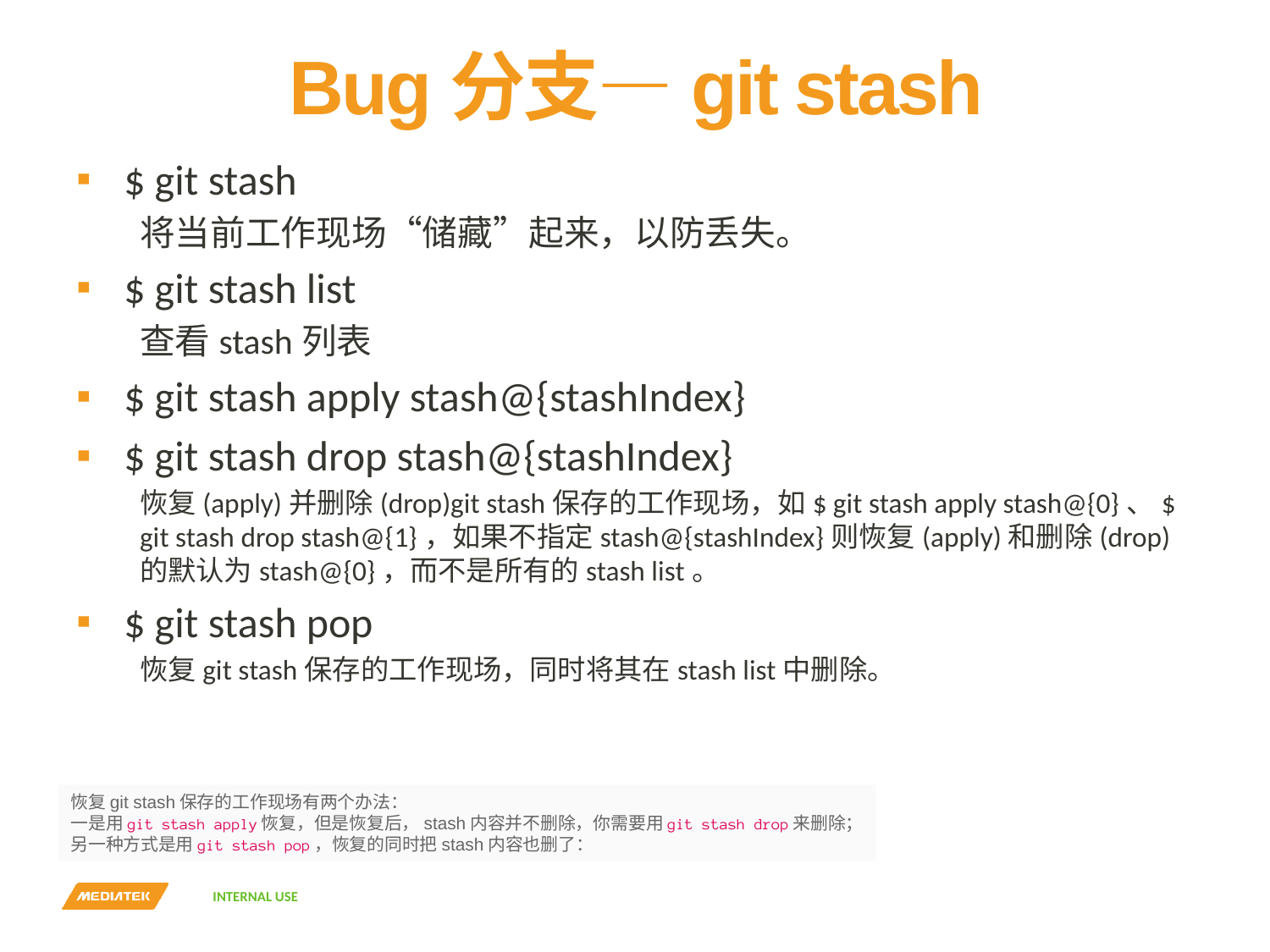

# Bug分支—git stash
$ git stash
将当前工作现场“储藏”起来，以防丢失。
$ git stash list
查看stash列表
$ git stash apply stash@{stashIndex}
$ git stash drop stash@{stashIndex}
恢复(apply)并删除(drop)git stash保存的工作现场，如$ git stash apply stash@{0}、$ git stash drop stash@{1}，如果不指定stash@{stashIndex}则恢复(apply)和删除(drop)的默认为stash@{0}，而不是所有的stash list。
$ git stash pop
恢复git stash保存的工作现场，同时将其在stash list中删除。
恢复git stash保存的工作现场有两个办法：
一是用git stash apply恢复，但是恢复后，stash内容并不删除，你需要用git stash drop来删除；
另一种方式是用git stash pop，恢复的同时把stash内容也删了：